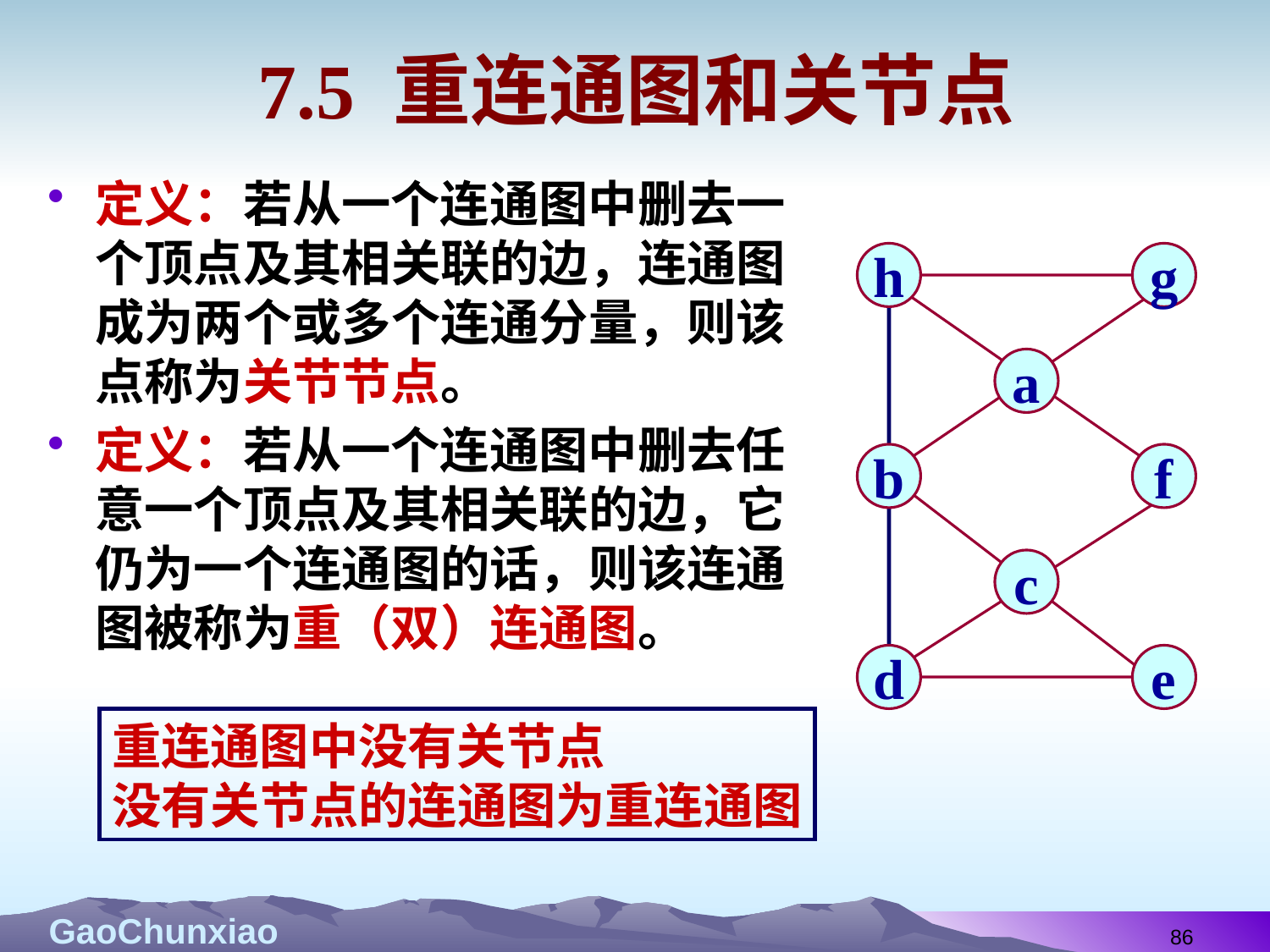

# 7.5 重连通图和关节点
定义：若从一个连通图中删去一个顶点及其相关联的边，连通图成为两个或多个连通分量，则该点称为关节节点。
定义：若从一个连通图中删去任意一个顶点及其相关联的边，它仍为一个连通图的话，则该连通图被称为重（双）连通图。
h
g

a
b
f

c
d
e

重连通图中没有关节点
没有关节点的连通图为重连通图
86